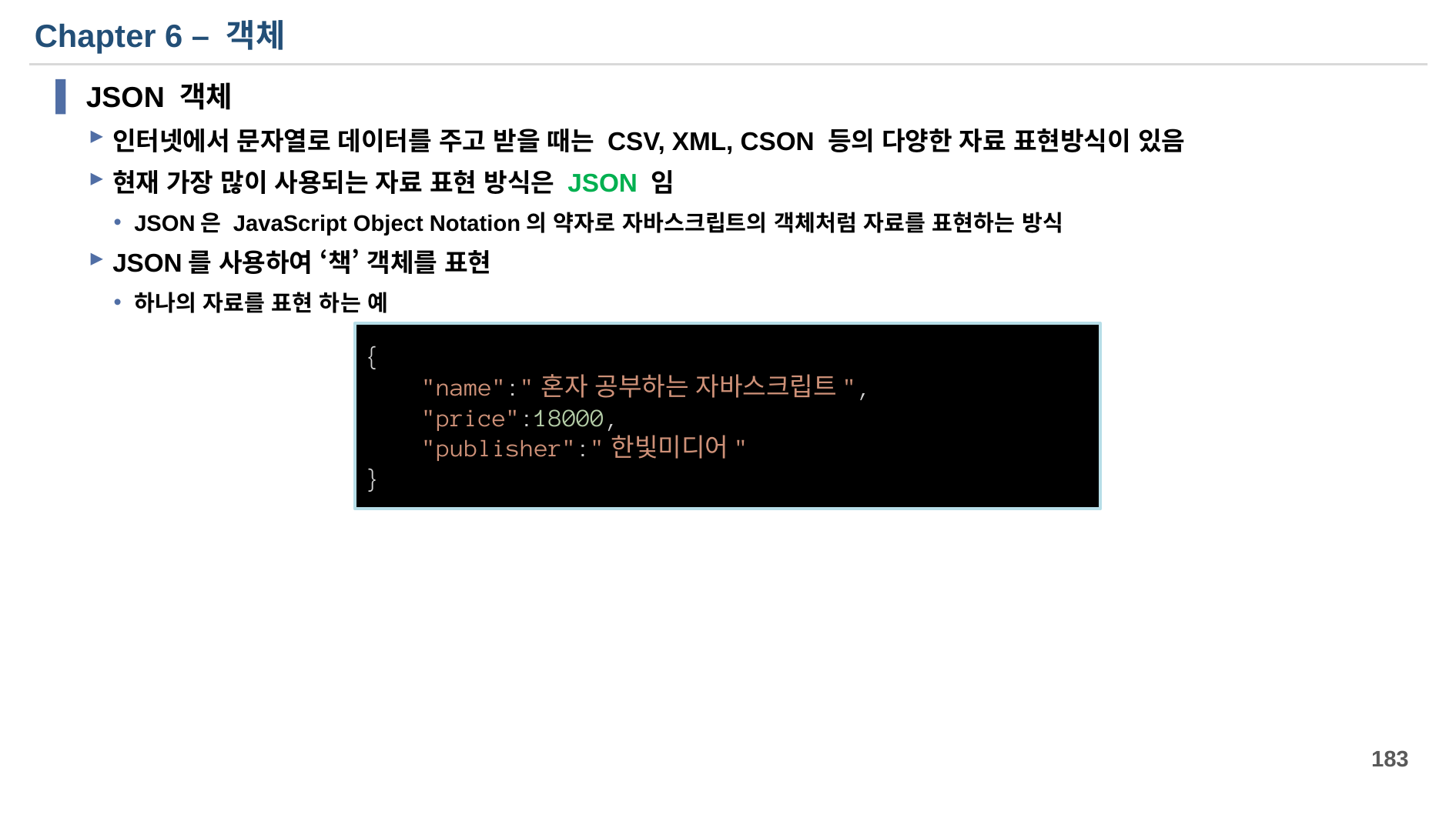

# Chapter 6 – 객체
JSON 객체
인터넷에서 문자열로 데이터를 주고 받을 때는 CSV, XML, CSON 등의 다양한 자료 표현방식이 있음
현재 가장 많이 사용되는 자료 표현 방식은 JSON 임
JSON은 JavaScript Object Notation의 약자로 자바스크립트의 객체처럼 자료를 표현하는 방식
JSON를 사용하여 ‘책’ 객체를 표현
하나의 자료를 표현 하는 예

{
    "name":"혼자 공부하는 자바스크립트",
    "price":18000,
    "publisher":"한빛미디어"
}
183